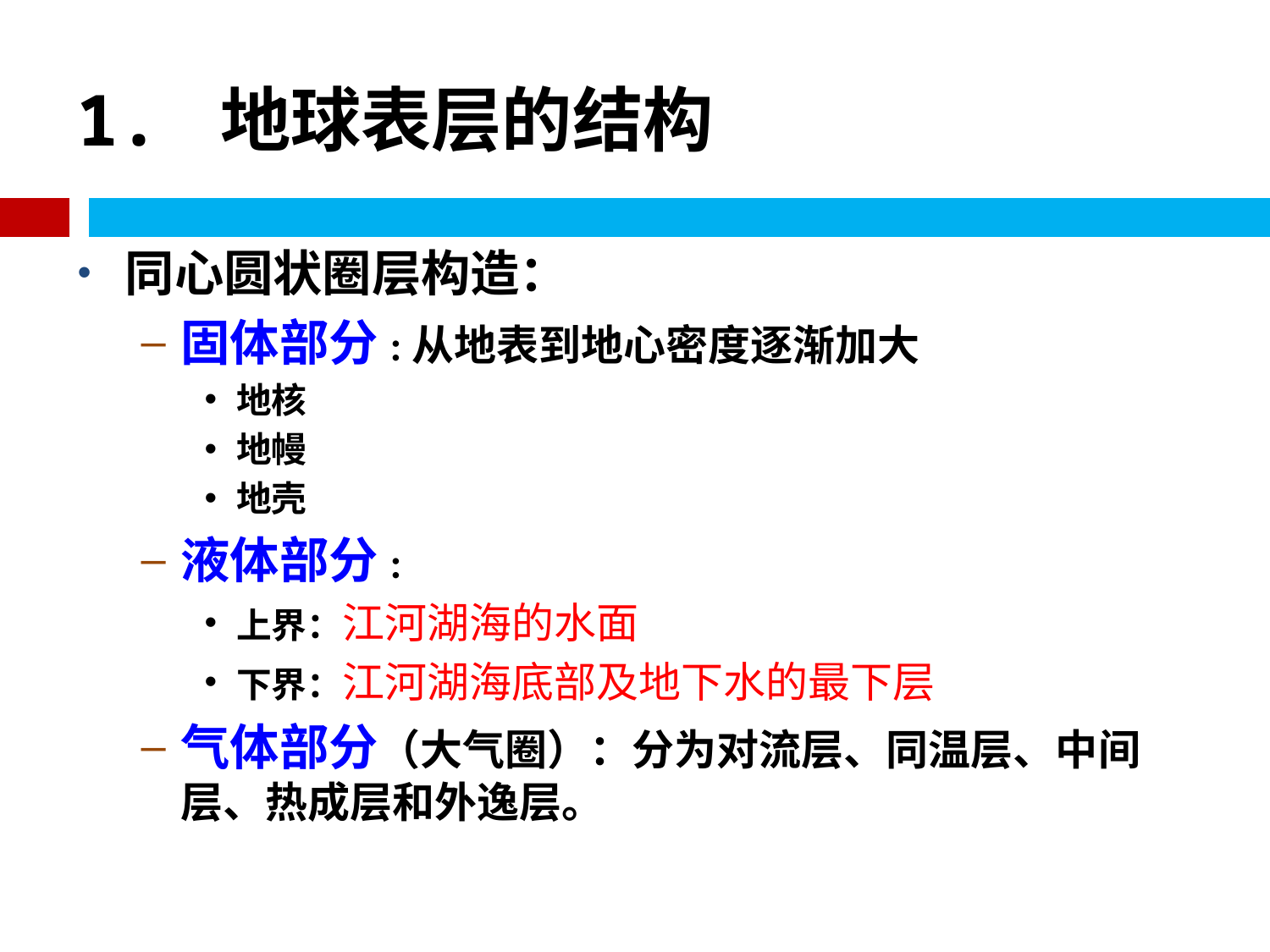

# 1. 地球表层的结构
同心圆状圈层构造：
固体部分:从地表到地心密度逐渐加大
地核
地幔
地壳
液体部分:
上界：江河湖海的水面
下界：江河湖海底部及地下水的最下层
气体部分（大气圈）：分为对流层、同温层、中间层、热成层和外逸层。